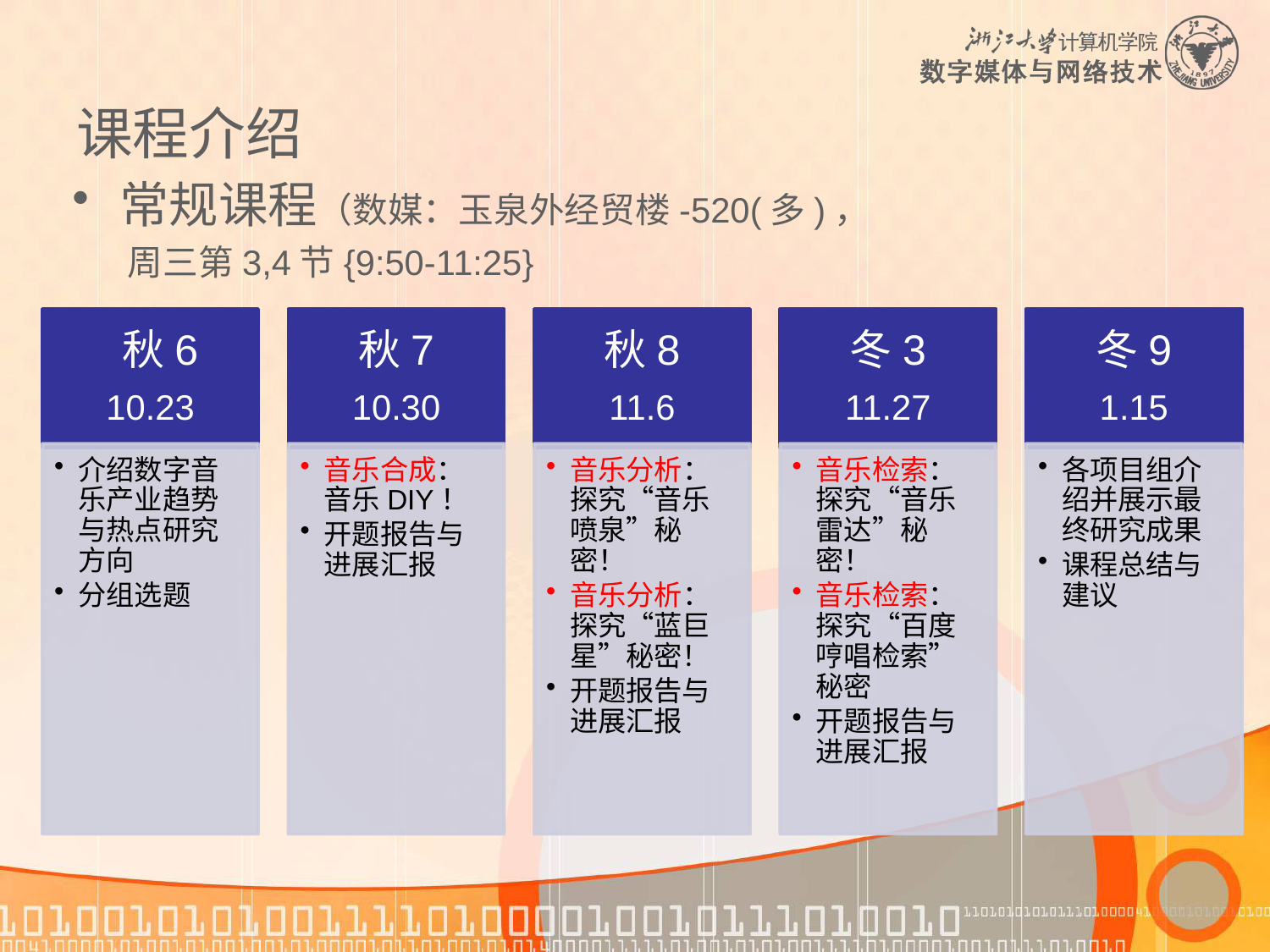

# 课程介绍
常规课程（数媒：玉泉外经贸楼-520(多)，
      周三第3,4节{9:50-11:25}
 秋6
10.23
介绍数字音乐产业趋势与热点研究方向
分组选题
秋7
10.30
音乐合成：音乐DIY！
开题报告与进展汇报
秋8
11.6
音乐分析：探究“音乐喷泉”秘密！
音乐分析：探究“蓝巨星”秘密！
开题报告与进展汇报
冬3
11.27
音乐检索：探究“音乐雷达”秘密！
音乐检索：探究“百度哼唱检索”秘密
开题报告与进展汇报
冬9
1.15
各项目组介绍并展示最终研究成果
课程总结与建议